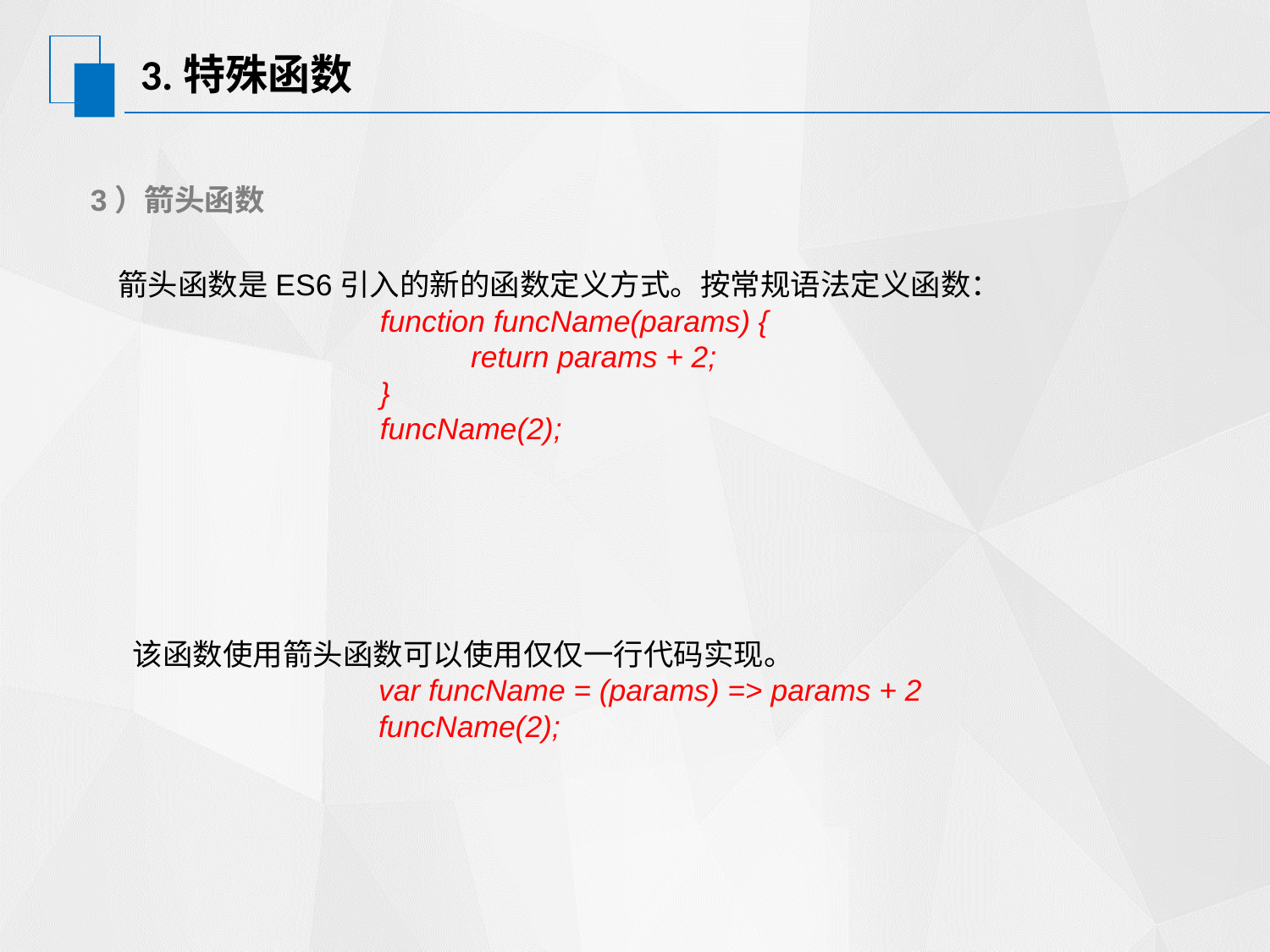

# 3.特殊函数
3）箭头函数
箭头函数是ES6引入的新的函数定义方式。按常规语法定义函数：
                                    function funcName(params) {
                                               return params + 2;
                                    }
                                    funcName(2);
该函数使用箭头函数可以使用仅仅一行代码实现。
                                  var funcName = (params) => params + 2
                                  funcName(2);